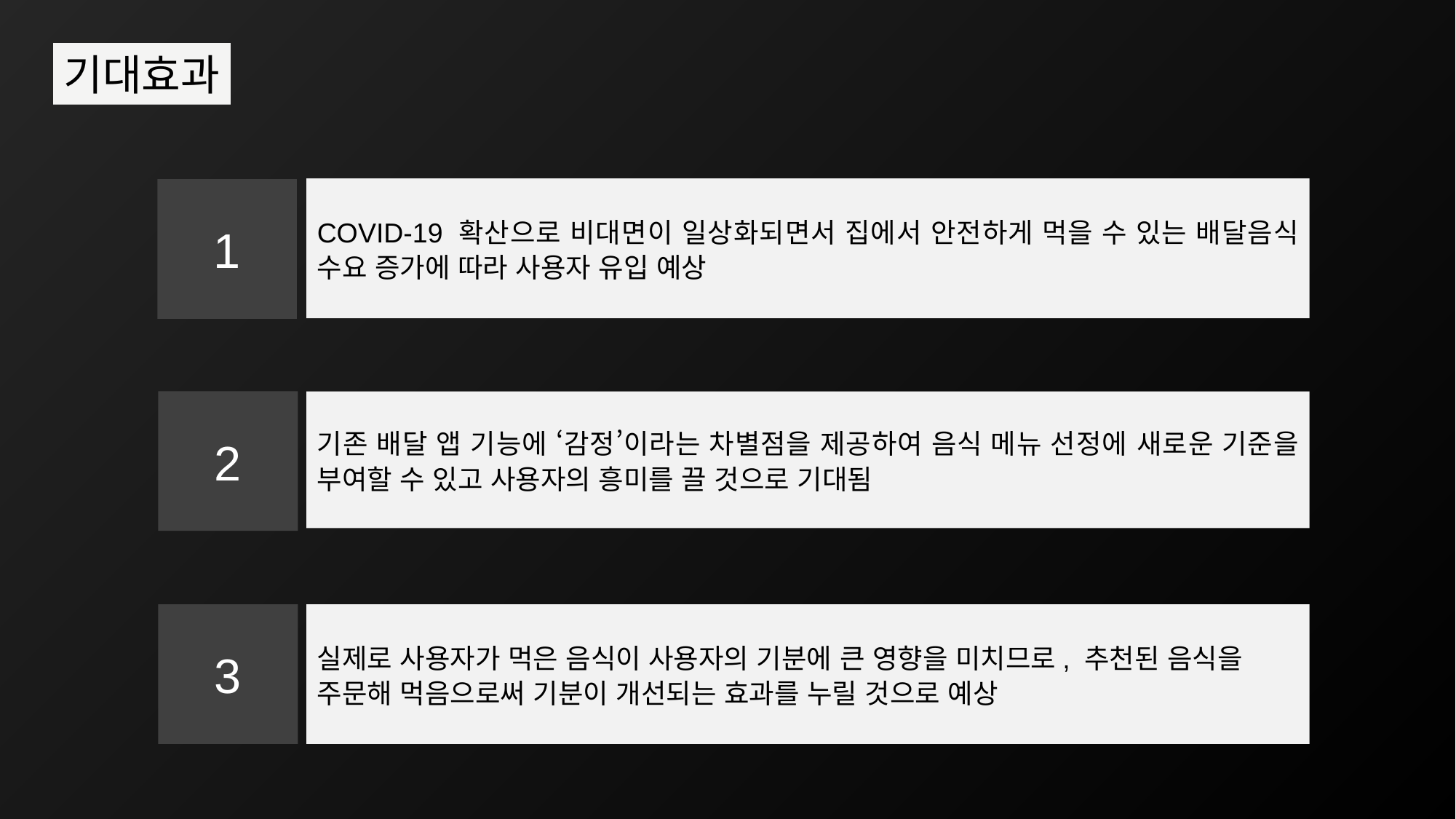

기대효과
COVID-19 확산으로 비대면이 일상화되면서 집에서 안전하게 먹을 수 있는 배달음식 수요 증가에 따라 사용자 유입 예상
1
2
기존 배달 앱 기능에 ‘감정’이라는 차별점을 제공하여 음식 메뉴 선정에 새로운 기준을 부여할 수 있고 사용자의 흥미를 끌 것으로 기대됨
3
실제로 사용자가 먹은 음식이 사용자의 기분에 큰 영향을 미치므로, 추천된 음식을 주문해 먹음으로써 기분이 개선되는 효과를 누릴 것으로 예상